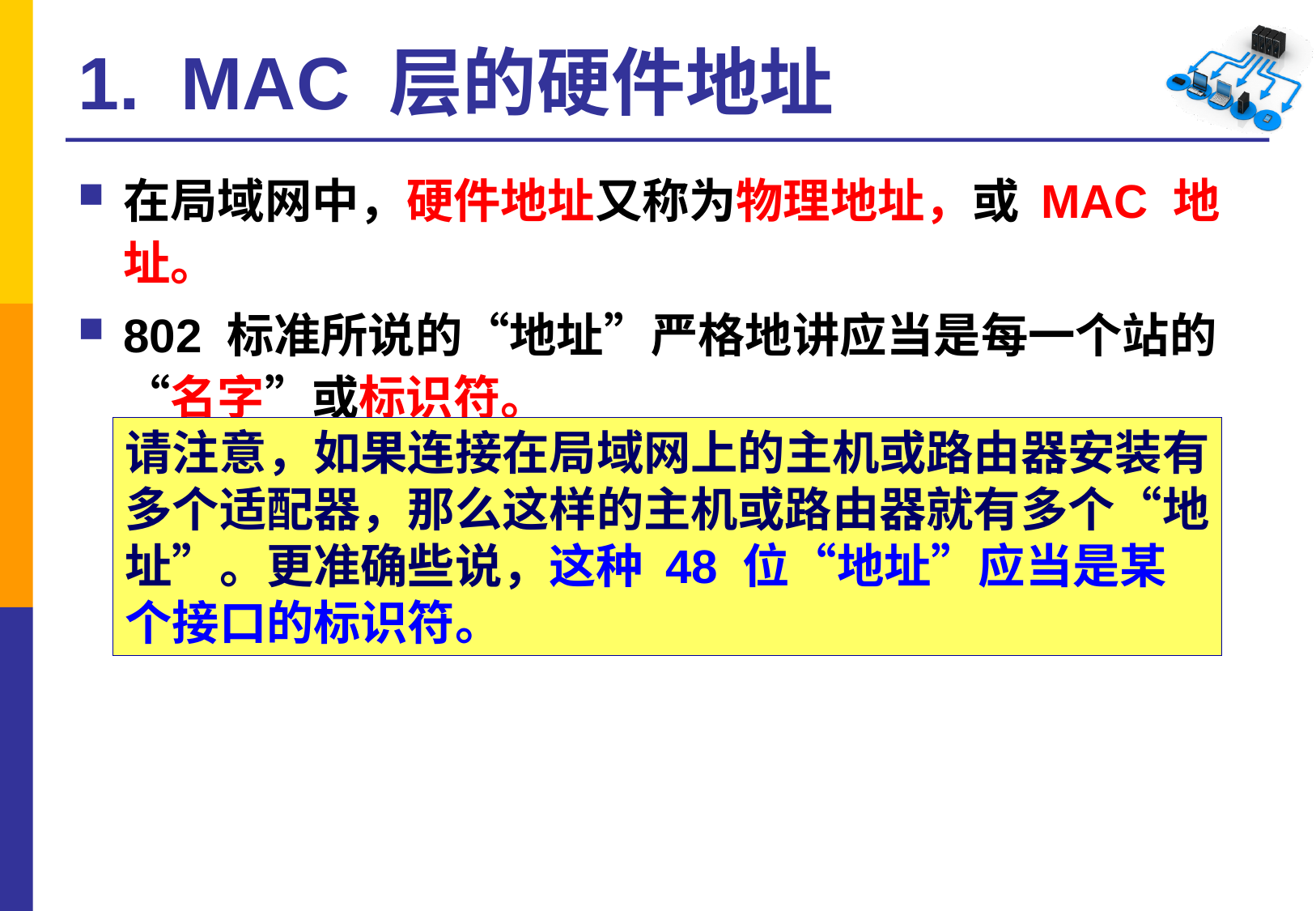

# 1.  MAC 层的硬件地址
在局域网中，硬件地址又称为物理地址，或 MAC 地址。
802 标准所说的“地址”严格地讲应当是每一个站的“名字”或标识符。
请注意，如果连接在局域网上的主机或路由器安装有多个适配器，那么这样的主机或路由器就有多个“地址”。更准确些说，这种 48 位“地址”应当是某个接口的标识符。